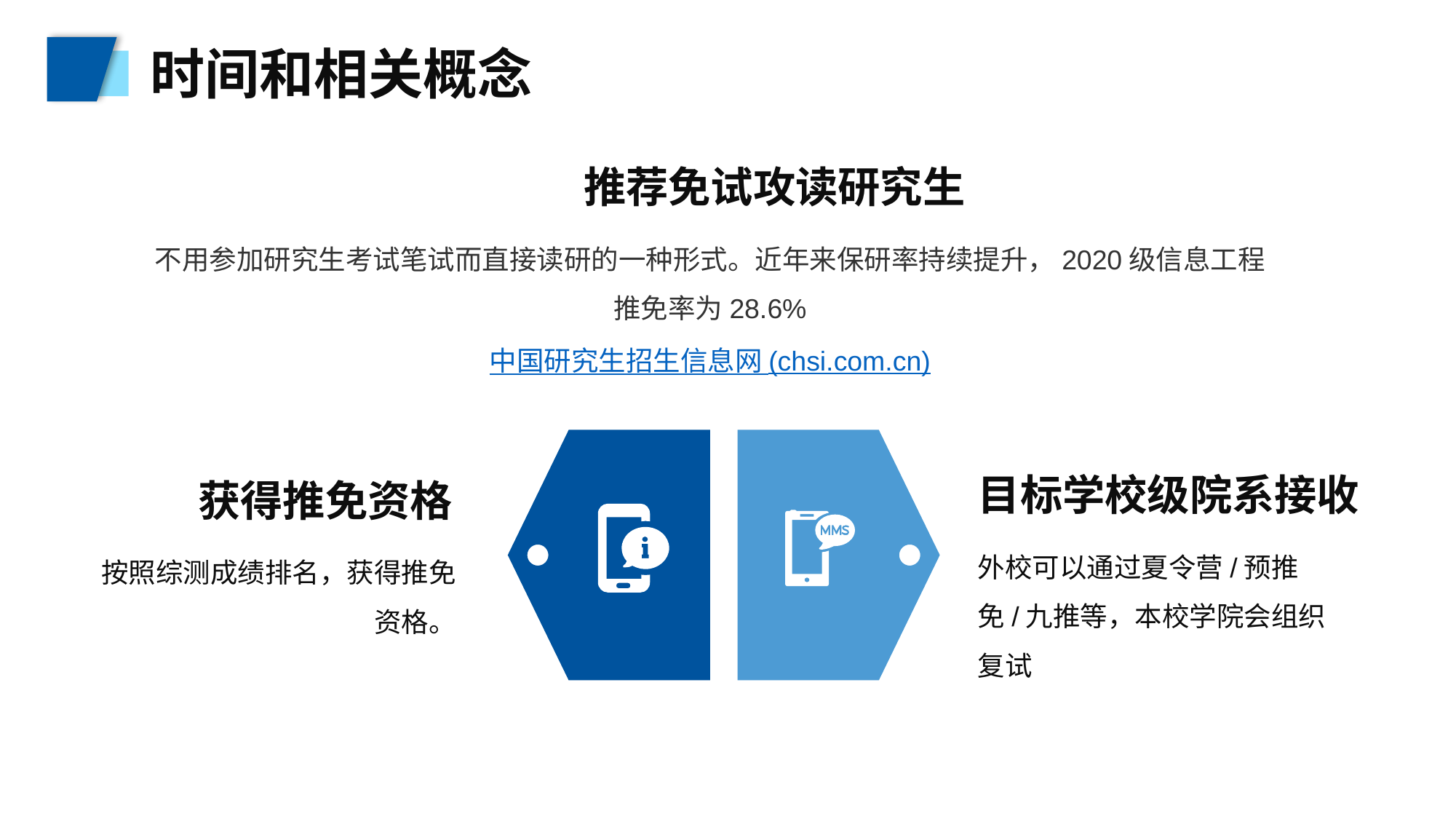

时间和相关概念
推荐免试攻读研究生
不用参加研究生考试笔试而直接读研的一种形式。近年来保研率持续提升，2020级信息工程推免率为28.6%
中国研究生招生信息网 (chsi.com.cn)

目标学校级院系接收
获得推免资格
外校可以通过夏令营/预推免/九推等，本校学院会组织复试
按照综测成绩排名，获得推免资格。